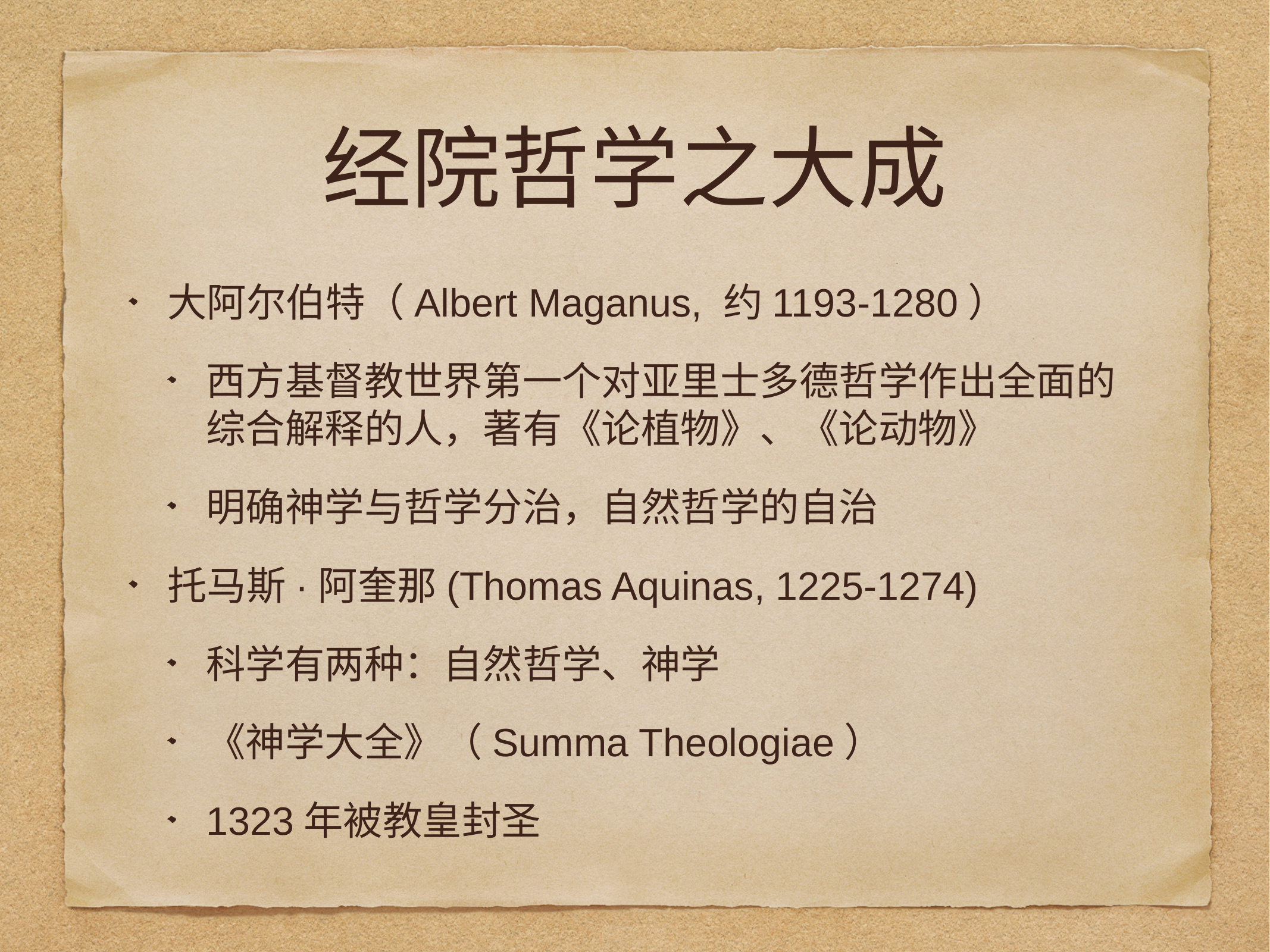

# 经院哲学之大成
大阿尔伯特（Albert Maganus, 约1193-1280）
西方基督教世界第一个对亚里士多德哲学作出全面的综合解释的人，著有《论植物》、《论动物》
明确神学与哲学分治，自然哲学的自治
托马斯·阿奎那(Thomas Aquinas, 1225-1274)
科学有两种：自然哲学、神学
《神学大全》（Summa Theologiae）
1323年被教皇封圣